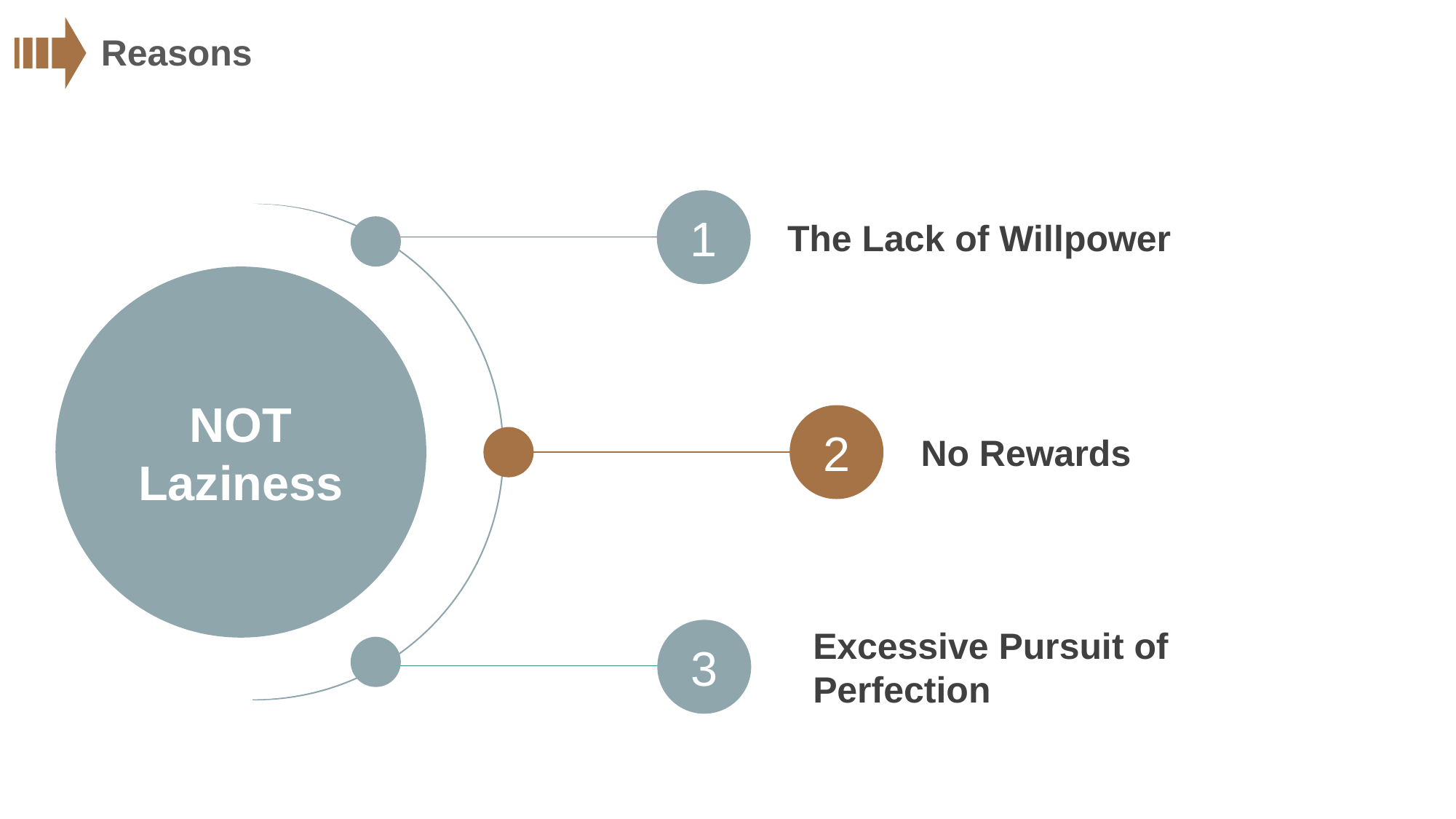

Reasons

1
The Lack of Willpower

关键词

NOT Laziness
2
No Rewards

Excessive Pursuit of Perfection
3